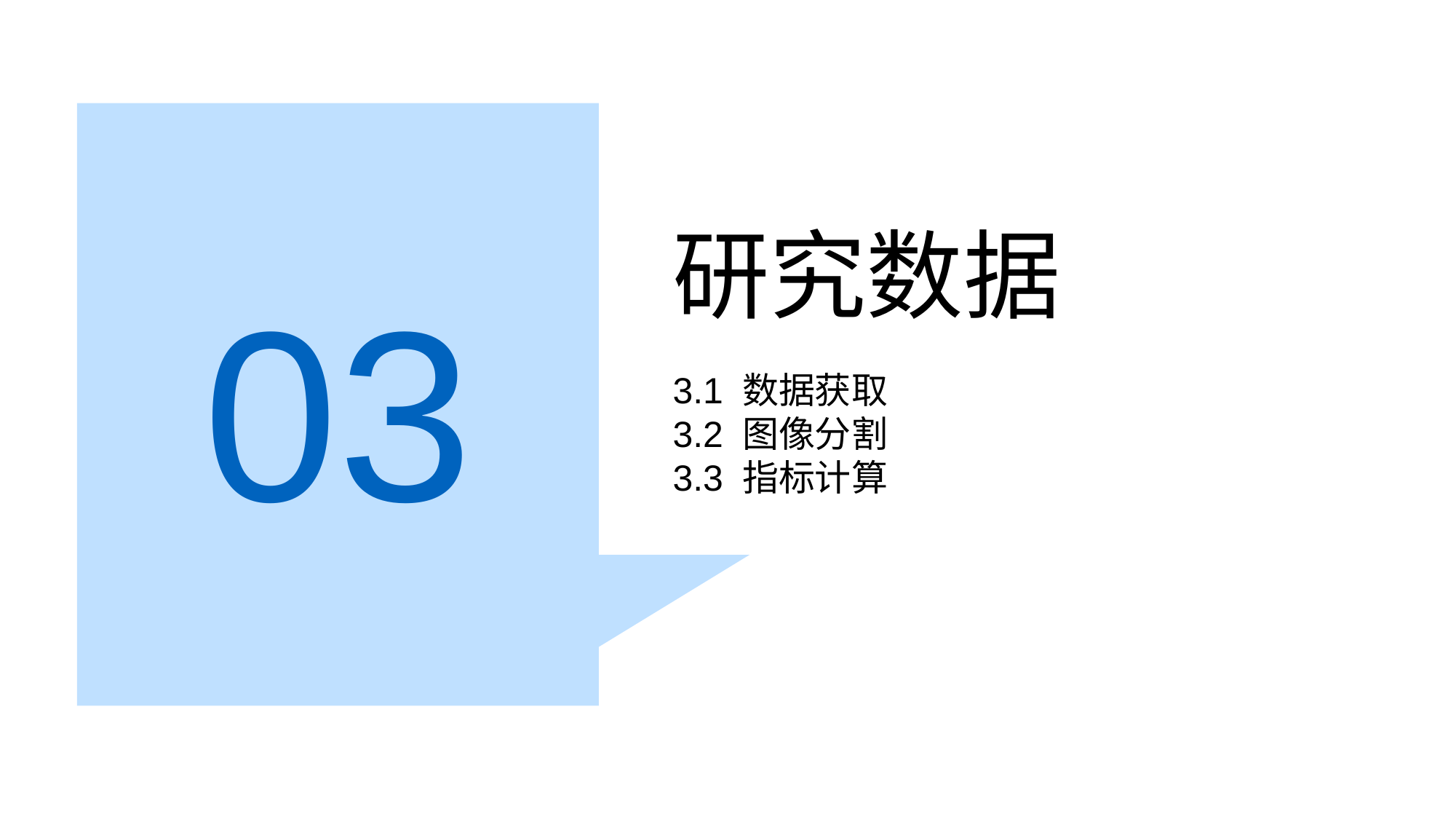

# 研究数据
3.1 数据获取
3.2 图像分割
3.3 指标计算
03